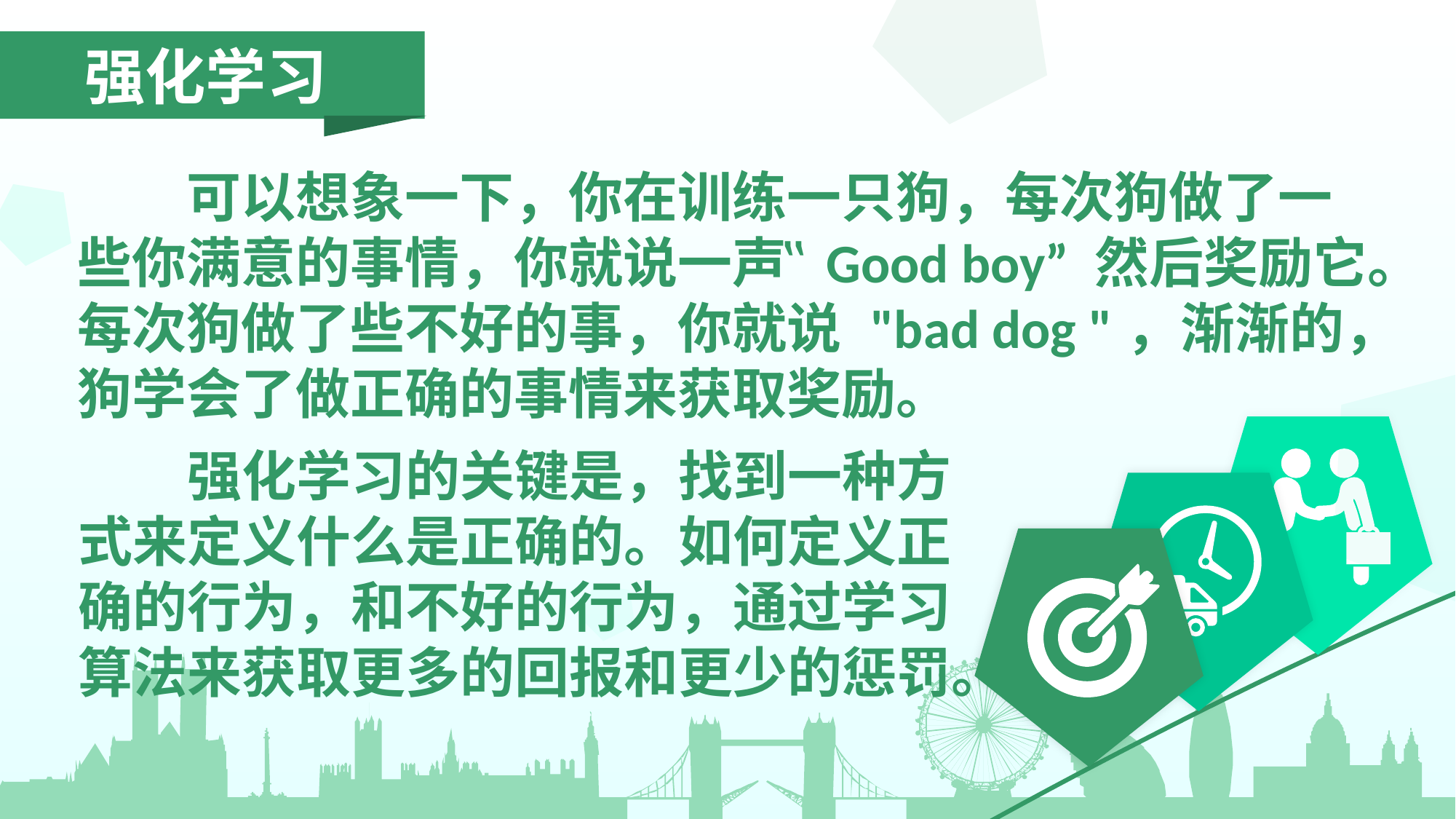

强化学习

	可以想象一下，你在训练一只狗，每次狗做了一些你满意的事情，你就说一声“Good boy” 然后奖励它。每次狗做了些不好的事，你就说 "bad dog "，渐渐的，狗学会了做正确的事情来获取奖励。

	强化学习的关键是，找到一种方式来定义什么是正确的。如何定义正确的行为，和不好的行为，通过学习算法来获取更多的回报和更少的惩罚。